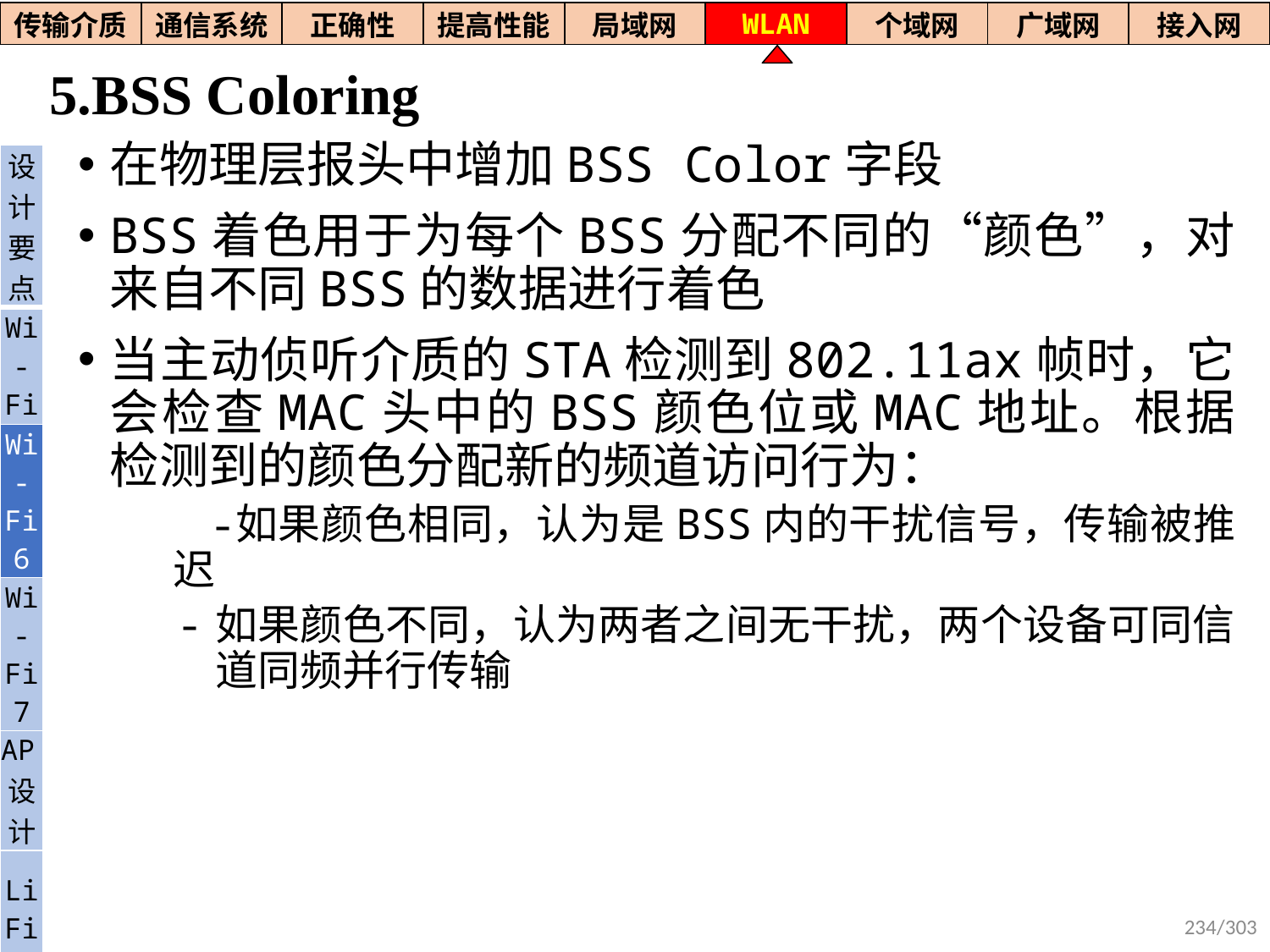

| 传输介质 | 通信系统 | 正确性 | 提高性能 | 局域网 | WLAN | 个域网 | 广域网 | 接入网 |
| --- | --- | --- | --- | --- | --- | --- | --- | --- |

# 5.BSS Coloring
在物理层报头中增加BSS Color字段
BSS着色用于为每个BSS分配不同的“颜色”，对来自不同BSS的数据进行着色
当主动侦听介质的STA检测到802.11ax帧时，它会检查MAC头中的BSS颜色位或MAC地址。根据检测到的颜色分配新的频道访问行为：
如果颜色相同，认为是BSS内的干扰信号，传输被推迟
如果颜色不同，认为两者之间无干扰，两个设备可同信道同频并行传输

| 设计要点 |
| --- |
| Wi- Fi |
| Wi-Fi6 |
| Wi-Fi7 |
| AP设计 |
| Li Fi |
234/303